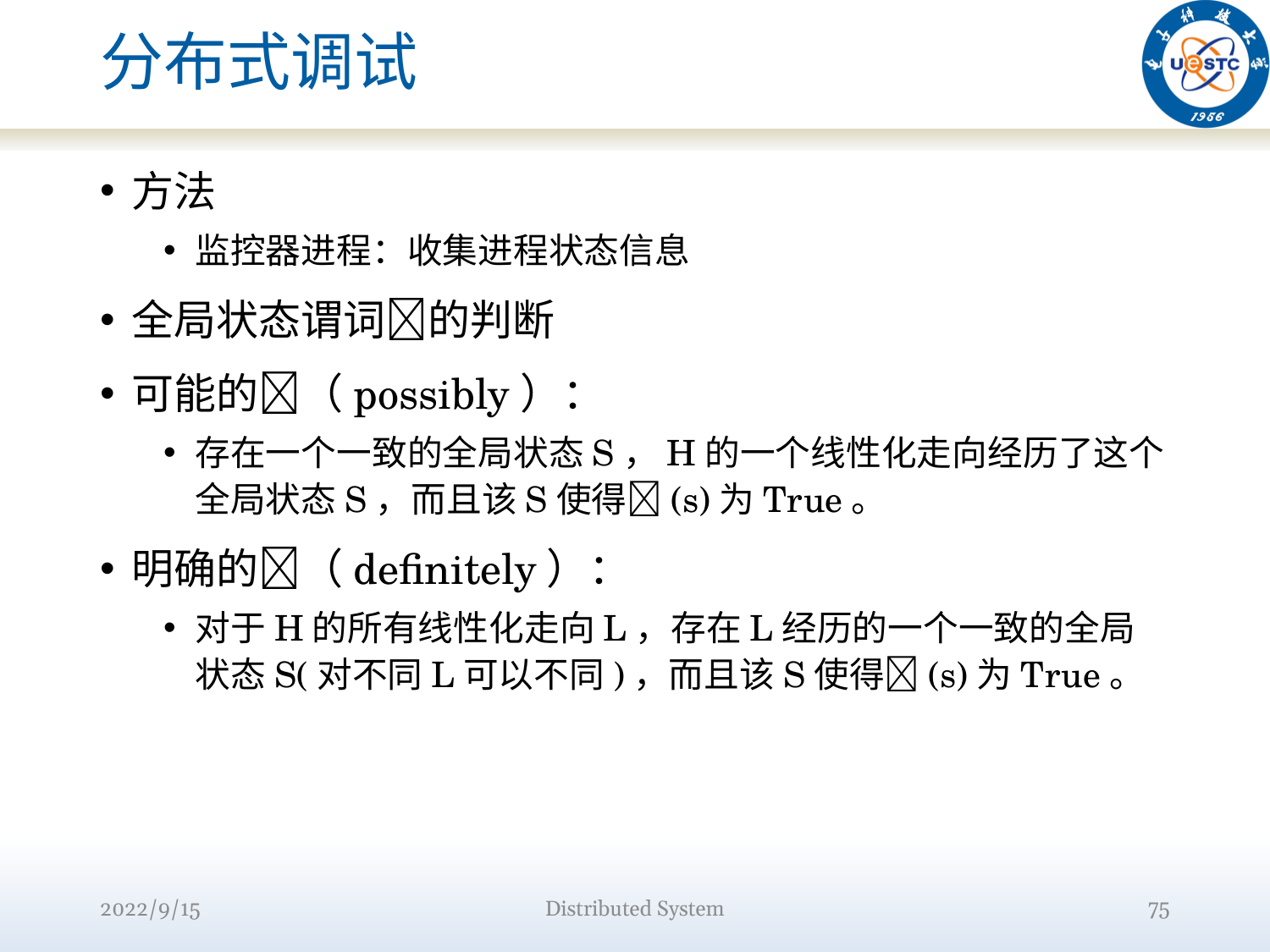

# 分布式调试
方法
监控器进程：收集进程状态信息
全局状态谓词φ的判断
可能的φ（possibly）：
存在一个一致的全局状态S，H的一个线性化走向经历了这个全局状态S，而且该S使得φ(s)为True。
明确的φ（definitely）：
对于H的所有线性化走向L，存在L经历的一个一致的全局状态S(对不同L可以不同)，而且该S使得φ(s)为True。
2022/9/15
Distributed System
75